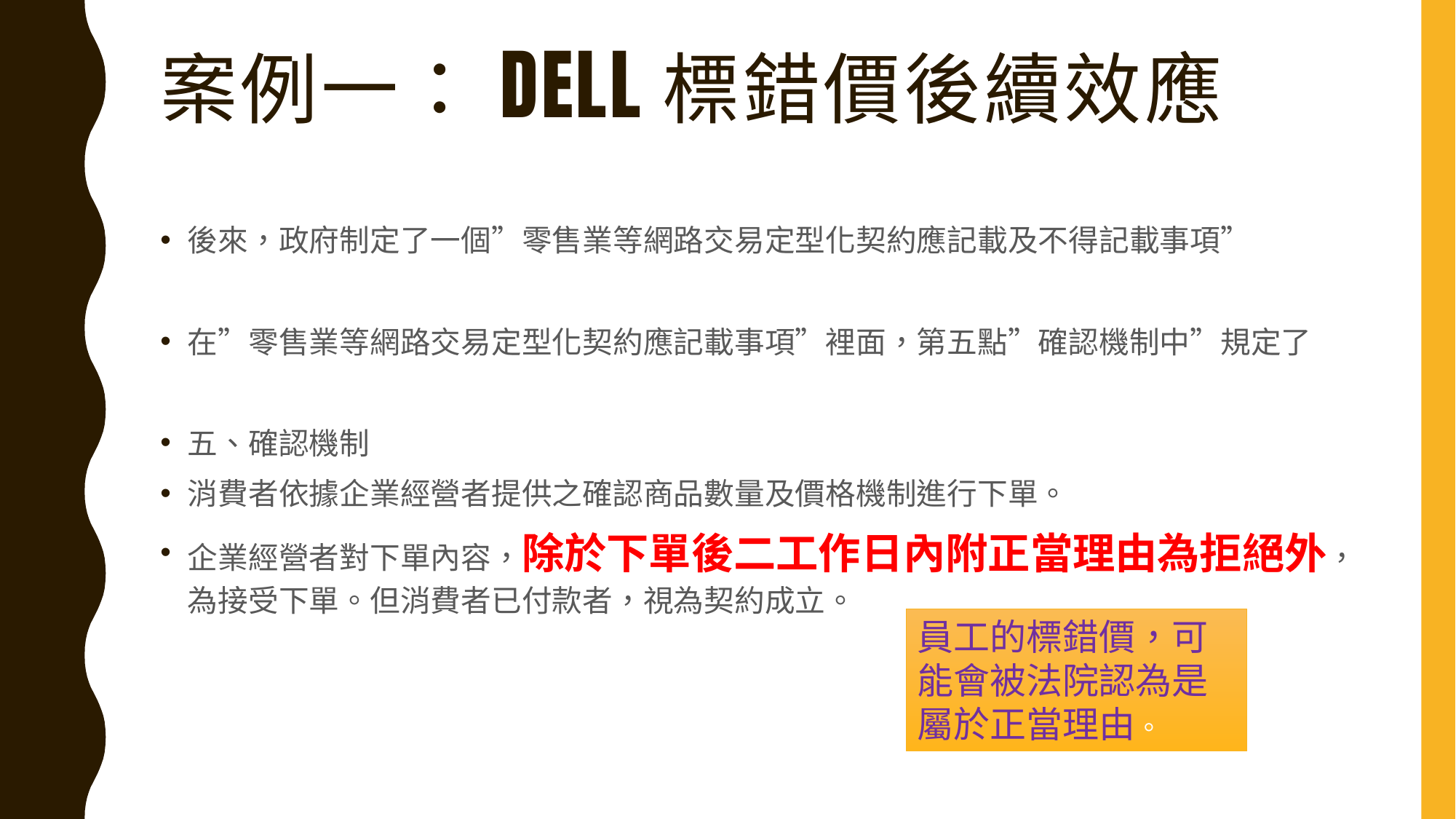

# 案例一：dell標錯價後續效應
後來，政府制定了一個”零售業等網路交易定型化契約應記載及不得記載事項”

在”零售業等網路交易定型化契約應記載事項”裡面，第五點”確認機制中”規定了

五、確認機制
消費者依據企業經營者提供之確認商品數量及價格機制進行下單。
企業經營者對下單內容，除於下單後二工作日內附正當理由為拒絕外，為接受下單。但消費者已付款者，視為契約成立。
員工的標錯價，可能會被法院認為是屬於正當理由。